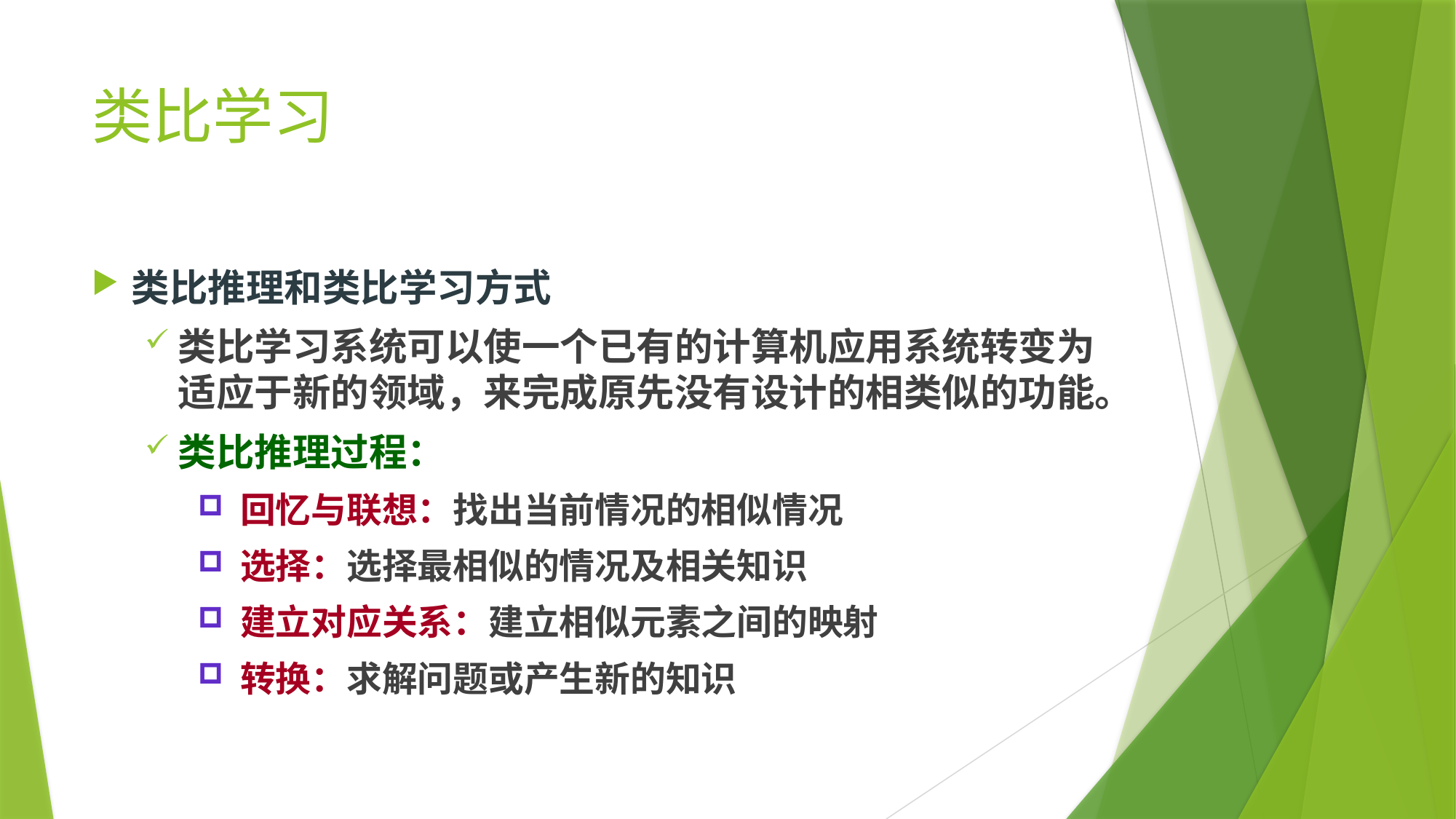

# 类比学习
类比推理和类比学习方式
类比学习系统可以使一个已有的计算机应用系统转变为适应于新的领域，来完成原先没有设计的相类似的功能。
类比推理过程：
 回忆与联想：找出当前情况的相似情况
 选择：选择最相似的情况及相关知识
 建立对应关系：建立相似元素之间的映射
 转换：求解问题或产生新的知识